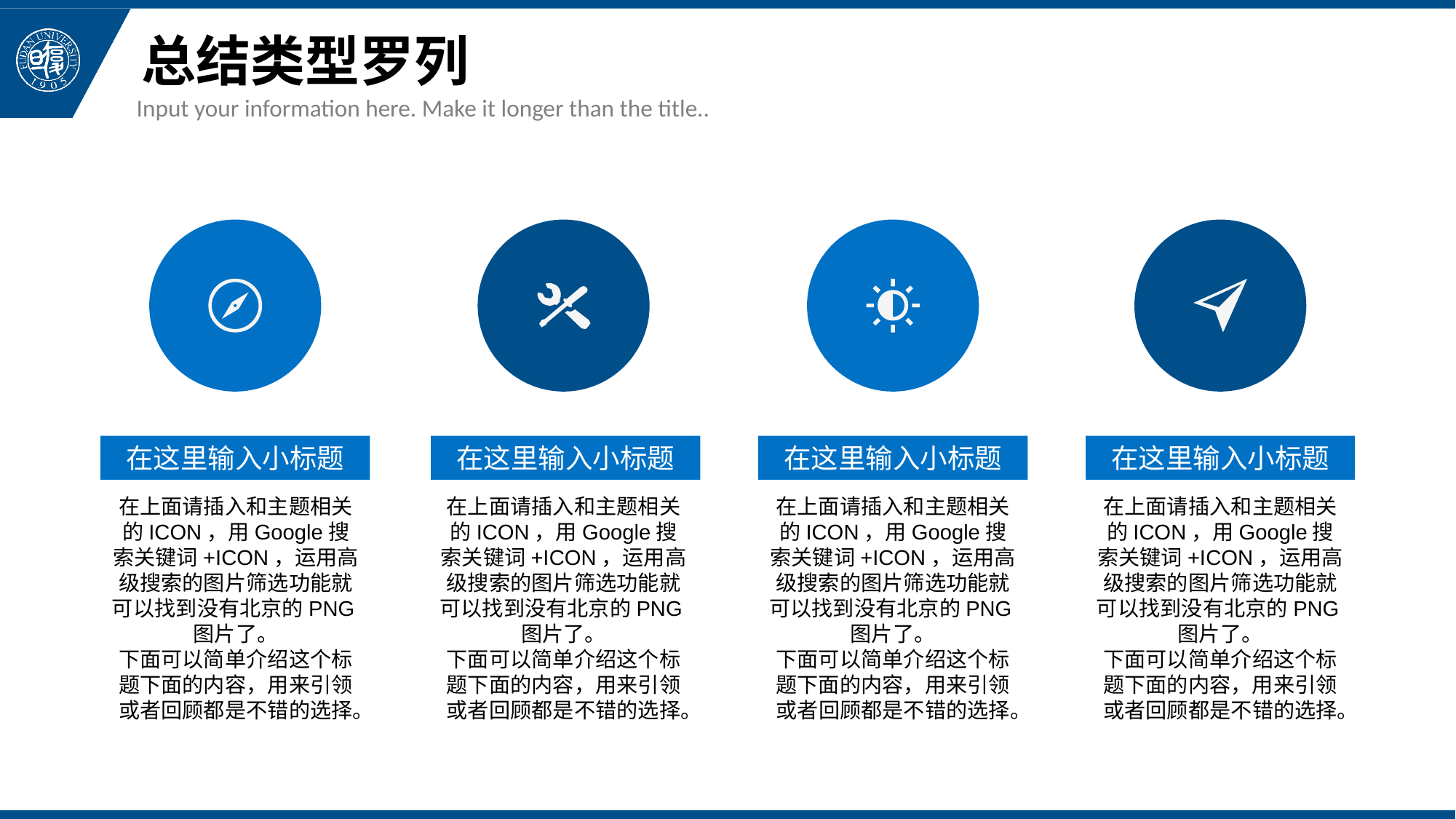

# 总结类型罗列
Input your information here. Make it longer than the title..

在这里输入小标题
在这里输入小标题
在这里输入小标题
在这里输入小标题
在上面请插入和主题相关的ICON，用Google搜索关键词+ICON，运用高级搜索的图片筛选功能就可以找到没有北京的PNG图片了。
下面可以简单介绍这个标题下面的内容，用来引领或者回顾都是不错的选择。
在上面请插入和主题相关的ICON，用Google搜索关键词+ICON，运用高级搜索的图片筛选功能就可以找到没有北京的PNG图片了。
下面可以简单介绍这个标题下面的内容，用来引领或者回顾都是不错的选择。
在上面请插入和主题相关的ICON，用Google搜索关键词+ICON，运用高级搜索的图片筛选功能就可以找到没有北京的PNG图片了。
下面可以简单介绍这个标题下面的内容，用来引领或者回顾都是不错的选择。
在上面请插入和主题相关的ICON，用Google搜索关键词+ICON，运用高级搜索的图片筛选功能就可以找到没有北京的PNG图片了。
下面可以简单介绍这个标题下面的内容，用来引领或者回顾都是不错的选择。